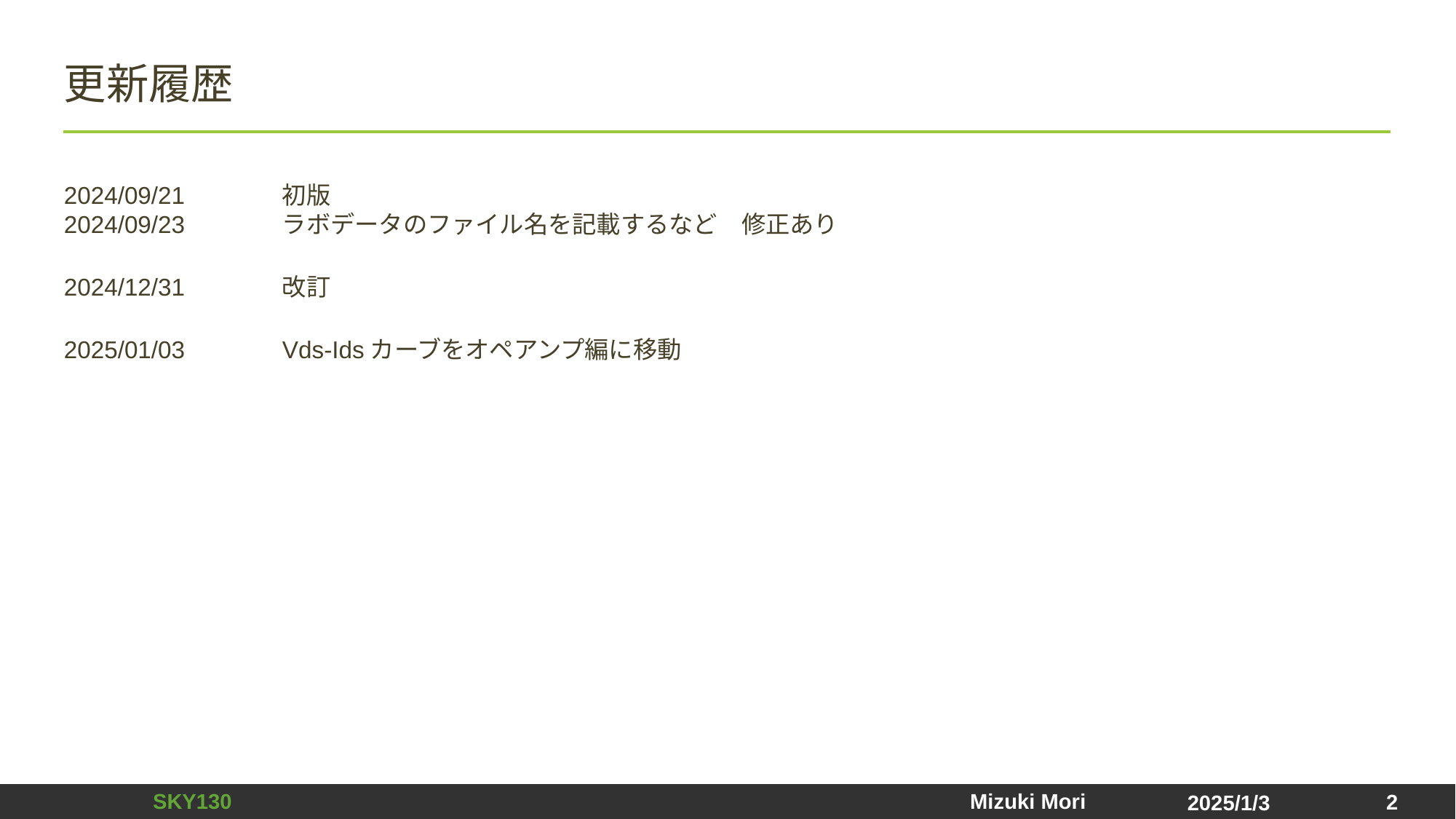

# 更新履歴
2024/09/21	初版
2024/09/23	ラボデータのファイル名を記載するなど　修正あり
2024/12/31	改訂
2025/01/03	Vds-Idsカーブをオペアンプ編に移動
2
2025/1/3